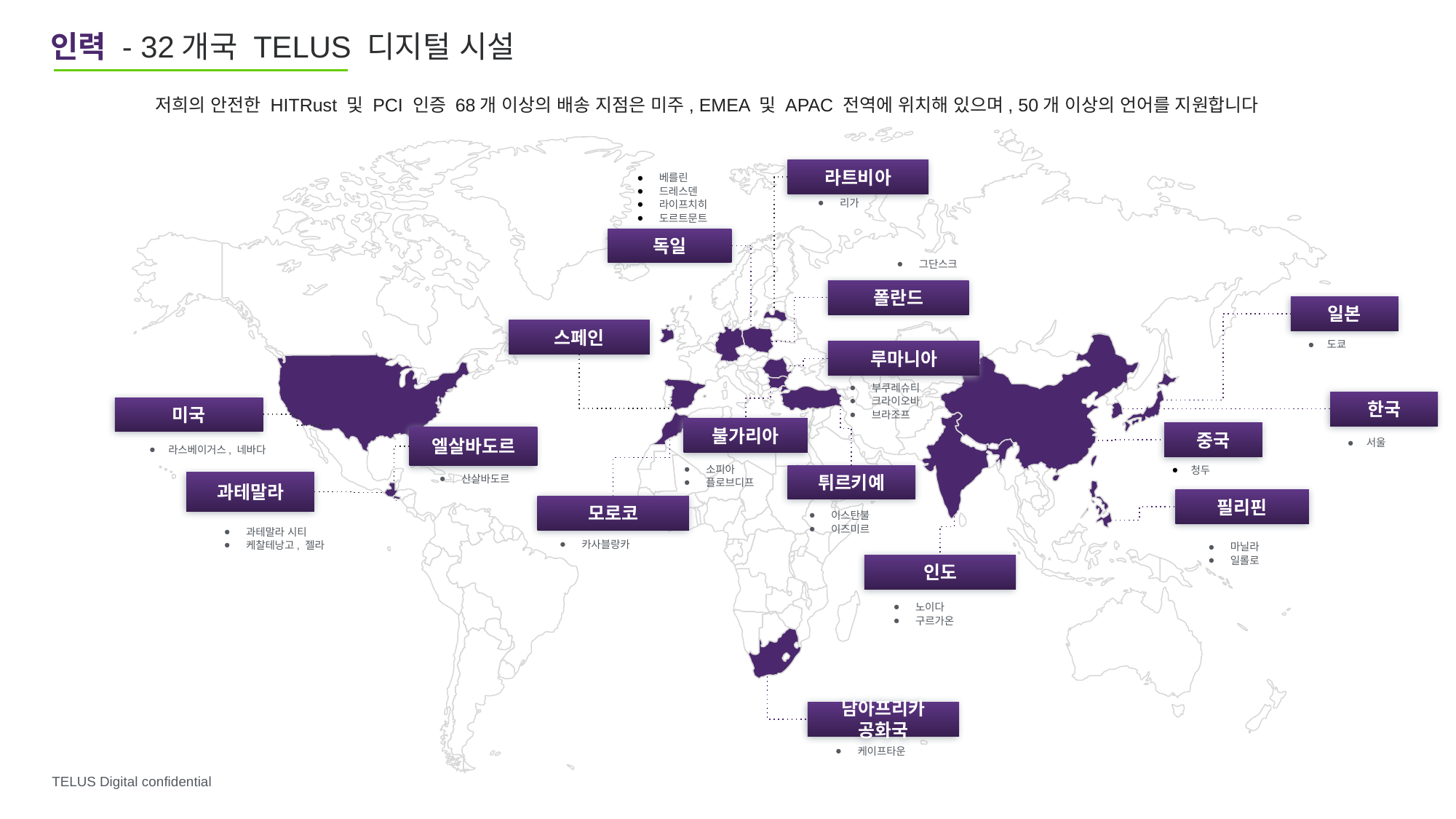

# 인력 - 32개국 TELUS 디지털 시설
저희의 안전한 HITRust 및 PCI 인증 68개 이상의 배송 지점은 미주, EMEA 및 APAC 전역에 위치해 있으며, 50개 이상의 언어를 지원합니다

베를린
드레스덴
라이프치히
도르트문트
라트비아
리가
독일
그단스크
폴란드
일본
스페인
도쿄
루마니아
부쿠레슈티
크라이오바
브라조프
한국
미국
불가리아
중국
엘살바도르
서울
라스베이거스, 네바다
소피아
플로브디프
청두
산살바도르
튀르키예
과테말라
필리핀
모로코
이스탄불
이즈미르
과테말라 시티
케찰테낭고, 젤라
마닐라
일롤로
카사블랑카
인도
노이다
구르가온
남아프리카 공화국
케이프타운
19